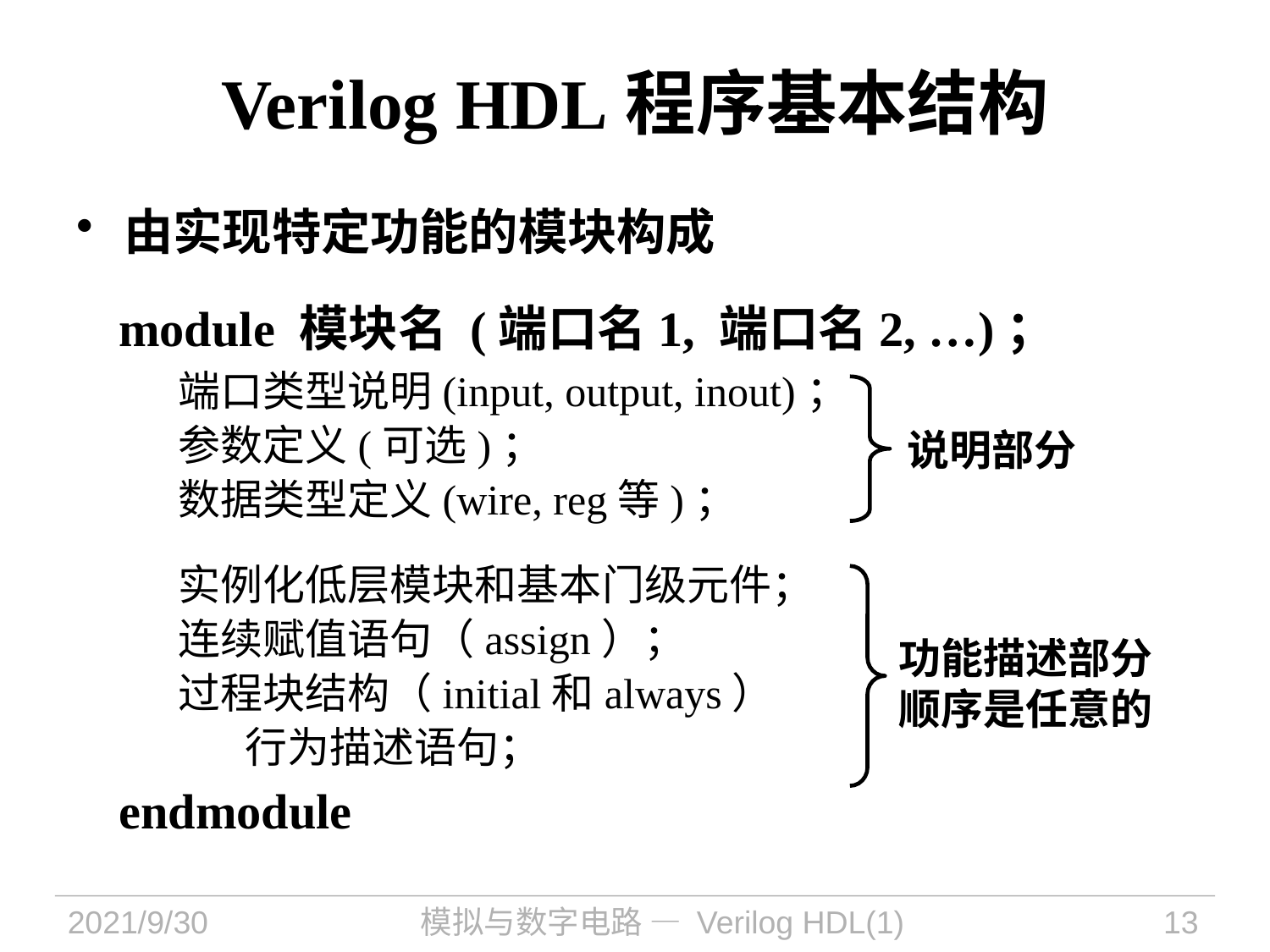

# Verilog HDL程序基本结构
由实现特定功能的模块构成

   module 模块名 (端口名1, 端口名2, …)；
   端口类型说明(input, output, inout)；
   参数定义(可选)；
   数据类型定义(wire, reg等)；

   实例化低层模块和基本门级元件；
   连续赋值语句（assign）；
   过程块结构（initial和always）
          行为描述语句；
   endmodule

说明部分

功能描述部分
顺序是任意的
2021/9/30
模拟与数字电路 — Verilog HDL(1)
13